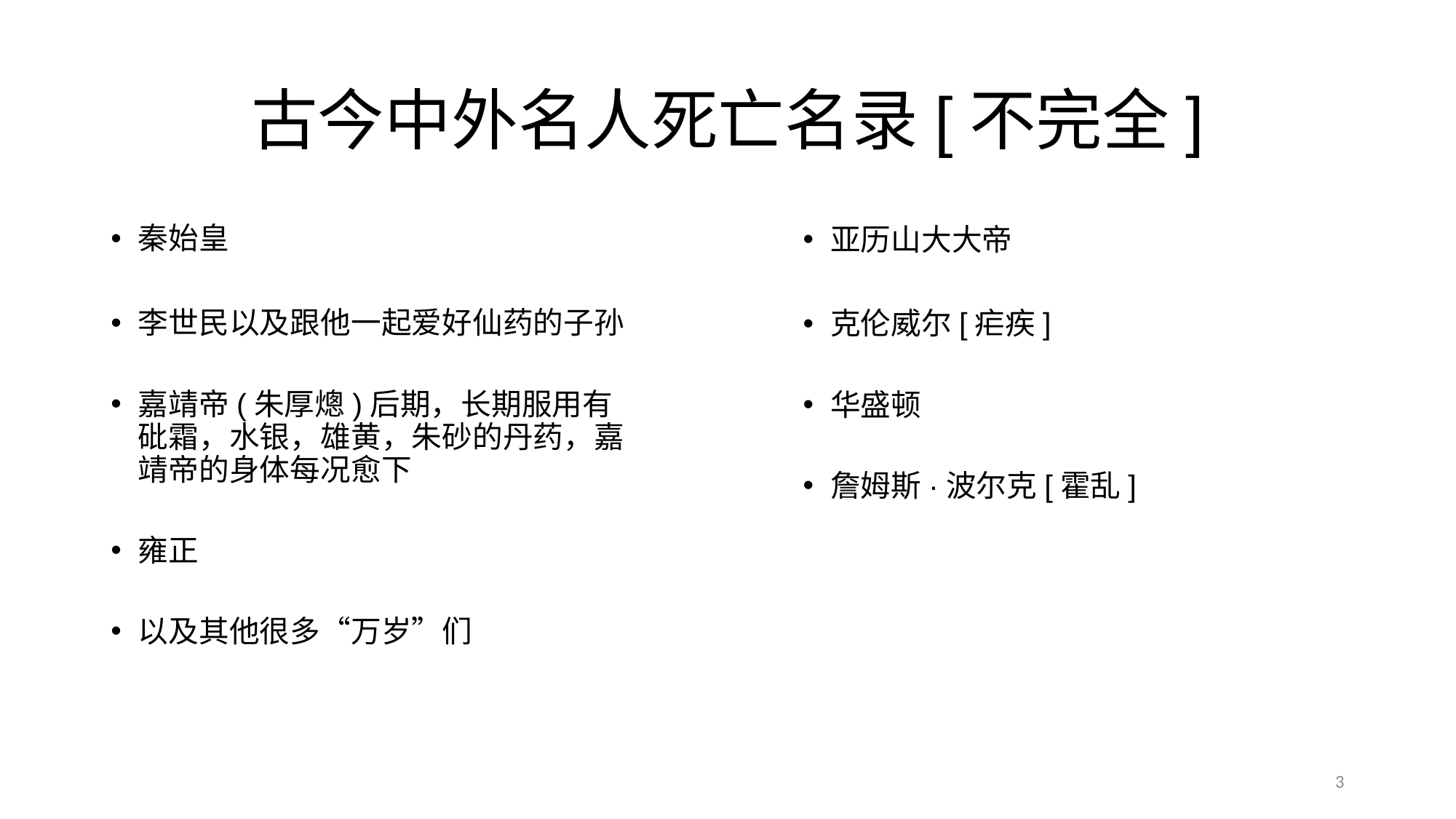

# 古今中外名人死亡名录[不完全]
秦始皇
李世民以及跟他一起爱好仙药的子孙
嘉靖帝(朱厚熜)后期，长期服用有砒霜，水银，雄黄，朱砂的丹药，嘉靖帝的身体每况愈下
雍正
以及其他很多“万岁”们

亚历山大大帝
克伦威尔[疟疾]
华盛顿
詹姆斯·波尔克[霍乱]

3